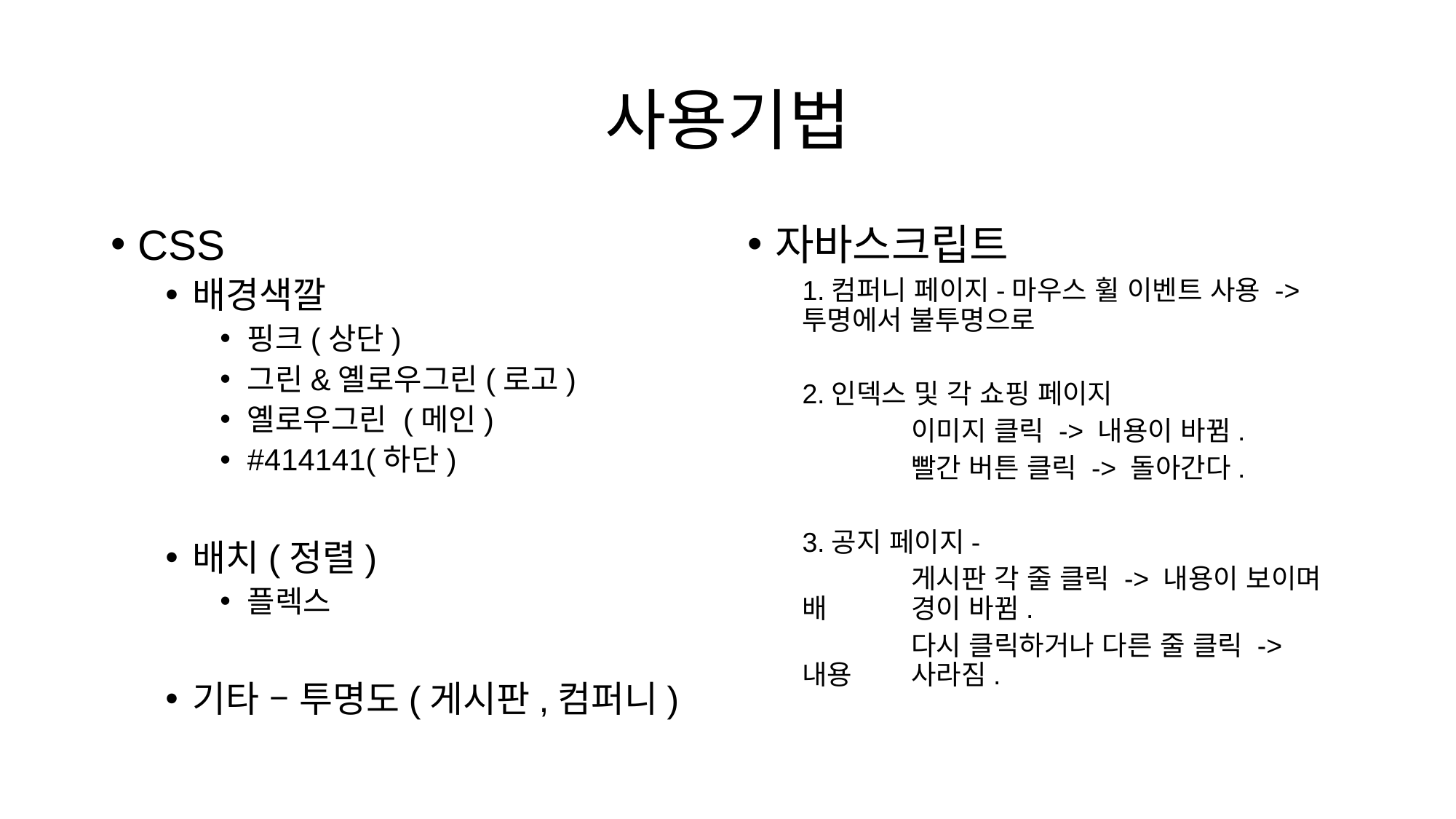

# 사용기법
CSS
배경색깔
핑크(상단)
그린&옐로우그린(로고)
옐로우그린 (메인)
#414141(하단)

배치(정렬)
플렉스

기타 – 투명도(게시판,컴퍼니)
자바스크립트
1.컴퍼니 페이지-마우스 휠 이벤트 사용 -> 투명에서 불투명으로

2.인덱스 및 각 쇼핑 페이지
	이미지 클릭 -> 내용이 바뀜.
	빨간 버튼 클릭 -> 돌아간다.

3.공지 페이지-
	게시판 각 줄 클릭 -> 내용이 보이며 배	경이 바뀜.
	다시 클릭하거나 다른 줄 클릭 -> 내용 	사라짐.